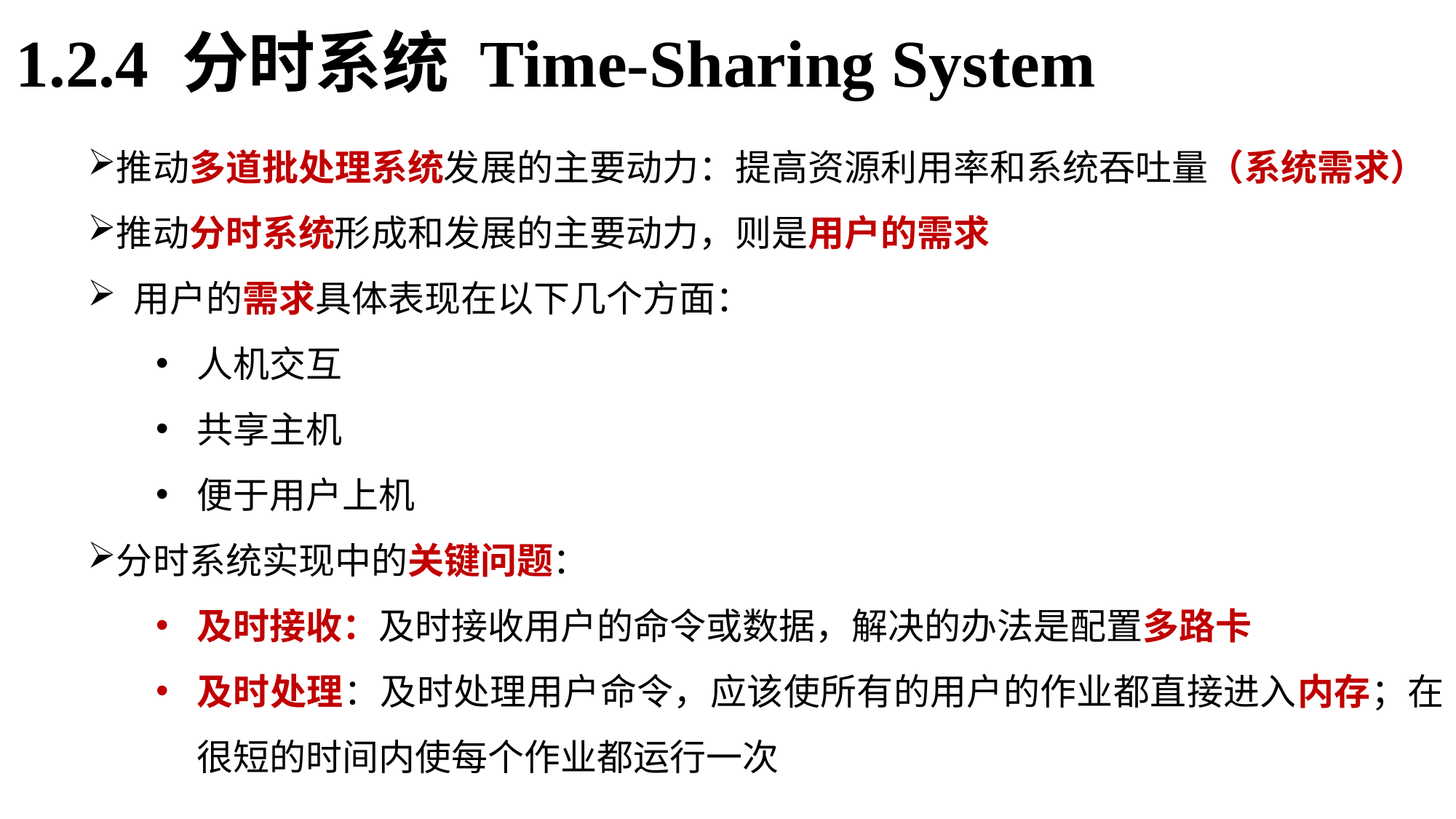

1.2.4 分时系统 Time-Sharing System

推动多道批处理系统发展的主要动力：提高资源利用率和系统吞吐量（系统需求）
推动分时系统形成和发展的主要动力，则是用户的需求
 用户的需求具体表现在以下几个方面：
人机交互
共享主机
便于用户上机
分时系统实现中的关键问题：
及时接收：及时接收用户的命令或数据，解决的办法是配置多路卡
及时处理：及时处理用户命令，应该使所有的用户的作业都直接进入内存；在很短的时间内使每个作业都运行一次